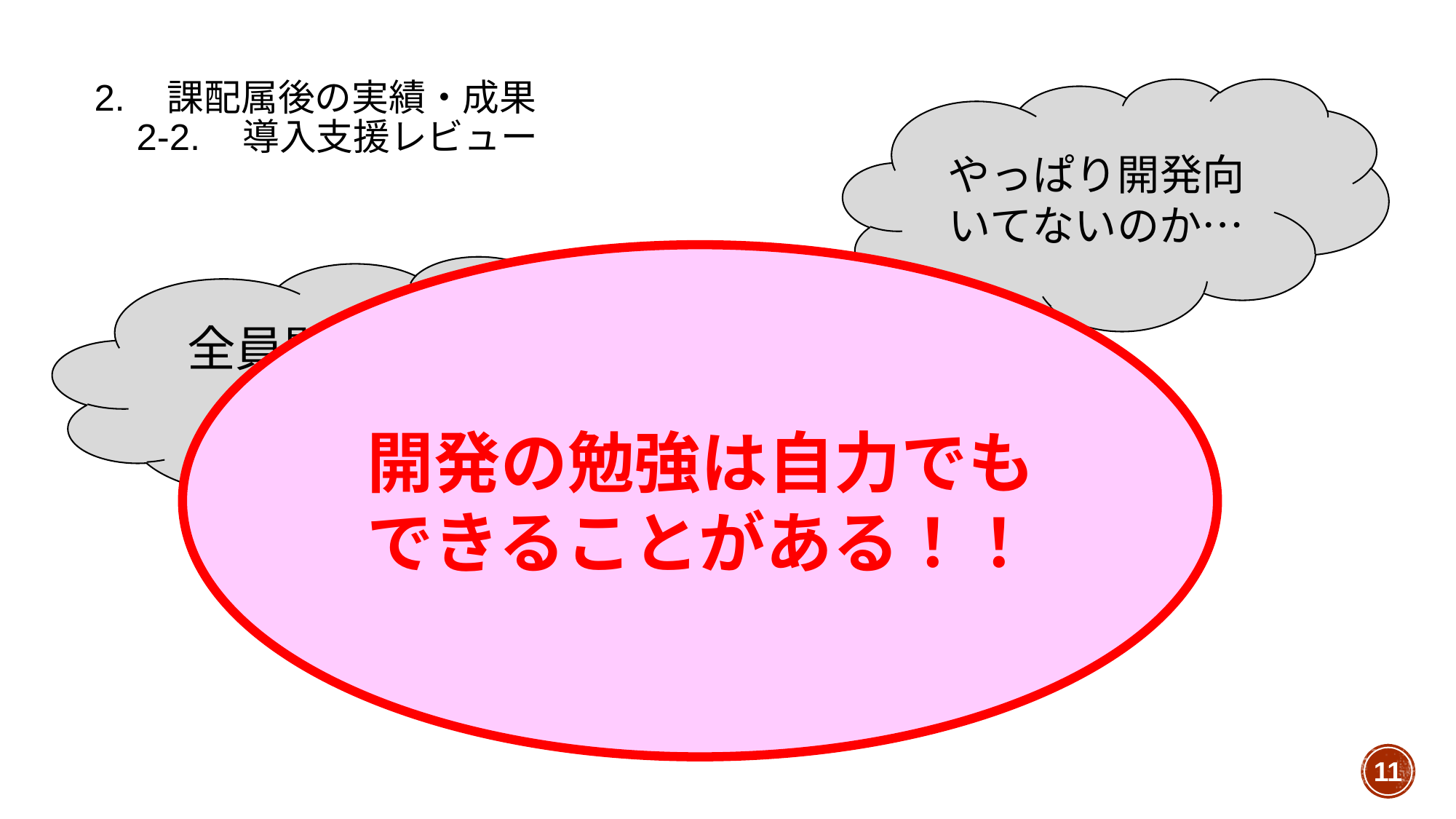

# 2.　課配属後の実績・成果 　2-2.　導入支援レビュー
やっぱり開発向いてないのか…

開発の勉強は自力でもできることがある！！
全員開発SEになるって話は？
11